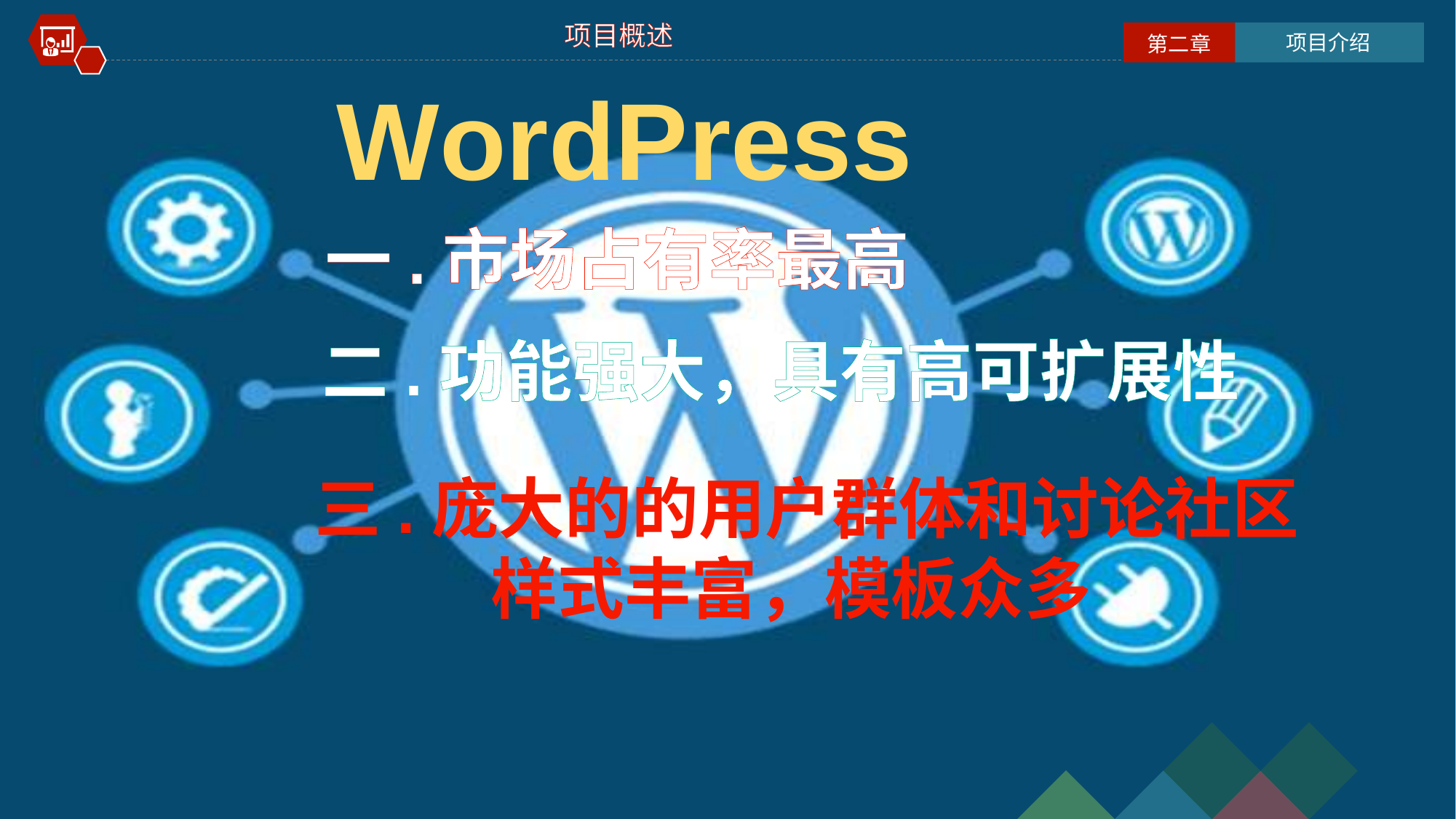

项目概述

项目介绍
第二章

WordPress
一.市场占有率最高
二.功能强大，具有高可扩展性
 三.庞大的的用户群体和讨论社区
样式丰富，模板众多